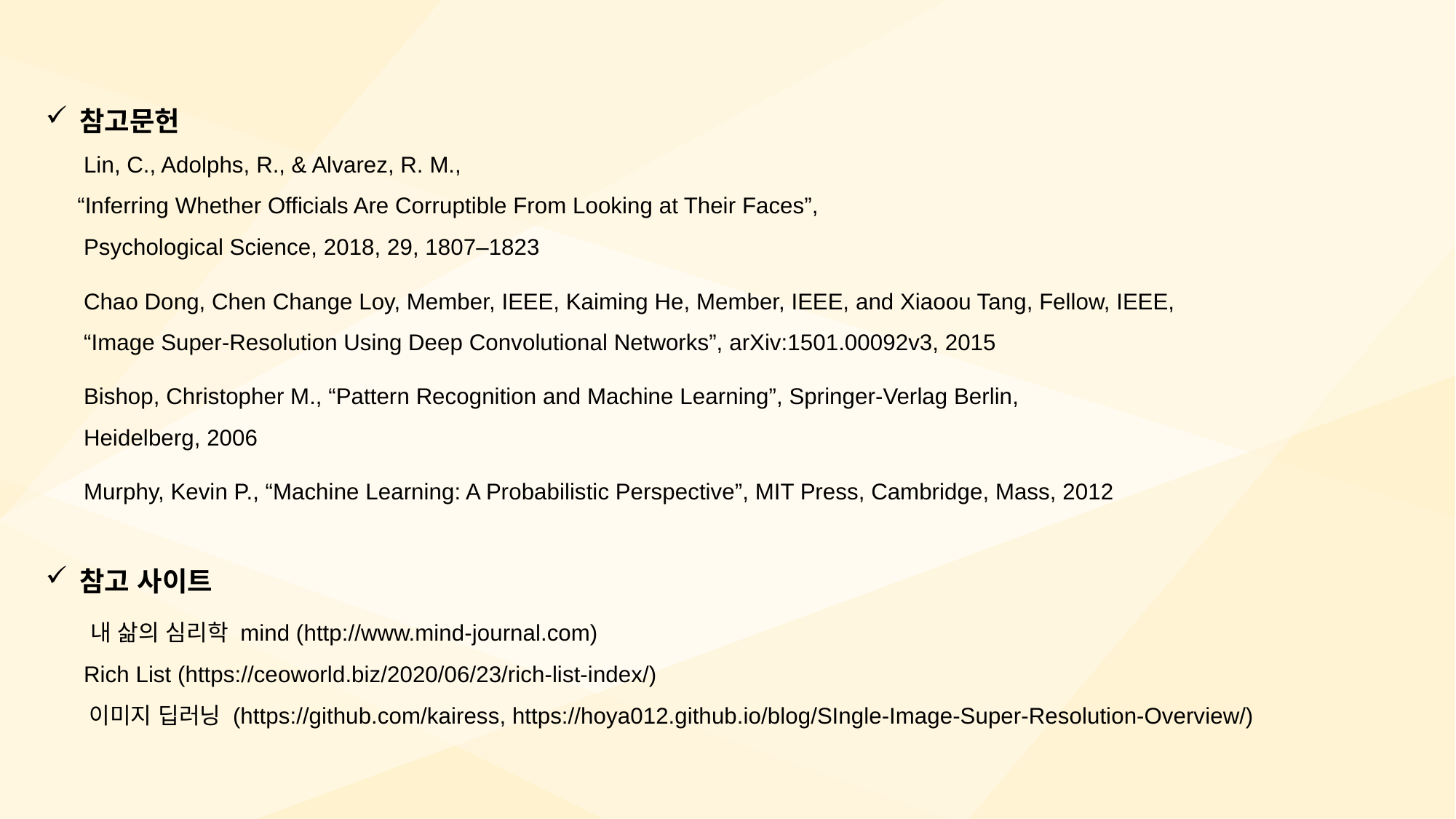

참고문헌
      Lin, C., Adolphs, R., & Alvarez, R. M.,
     “Inferring Whether Officials Are Corruptible From Looking at Their Faces”,
      Psychological Science, 2018, 29, 1807–1823

      Chao Dong, Chen Change Loy, Member, IEEE, Kaiming He, Member, IEEE, and Xiaoou Tang, Fellow, IEEE,
      “Image Super-Resolution Using Deep Convolutional Networks”, arXiv:1501.00092v3, 2015

      Bishop, Christopher M., “Pattern Recognition and Machine Learning”, Springer-Verlag Berlin,
      Heidelberg, 2006

      Murphy, Kevin P., “Machine Learning: A Probabilistic Perspective”, MIT Press, Cambridge, Mass, 2012

참고 사이트
     내 삶의 심리학 mind (http://www.mind-journal.com)
      Rich List (https://ceoworld.biz/2020/06/23/rich-list-index/)
      이미지 딥러닝 (https://github.com/kairess, https://hoya012.github.io/blog/SIngle-Image-Super-Resolution-Overview/)